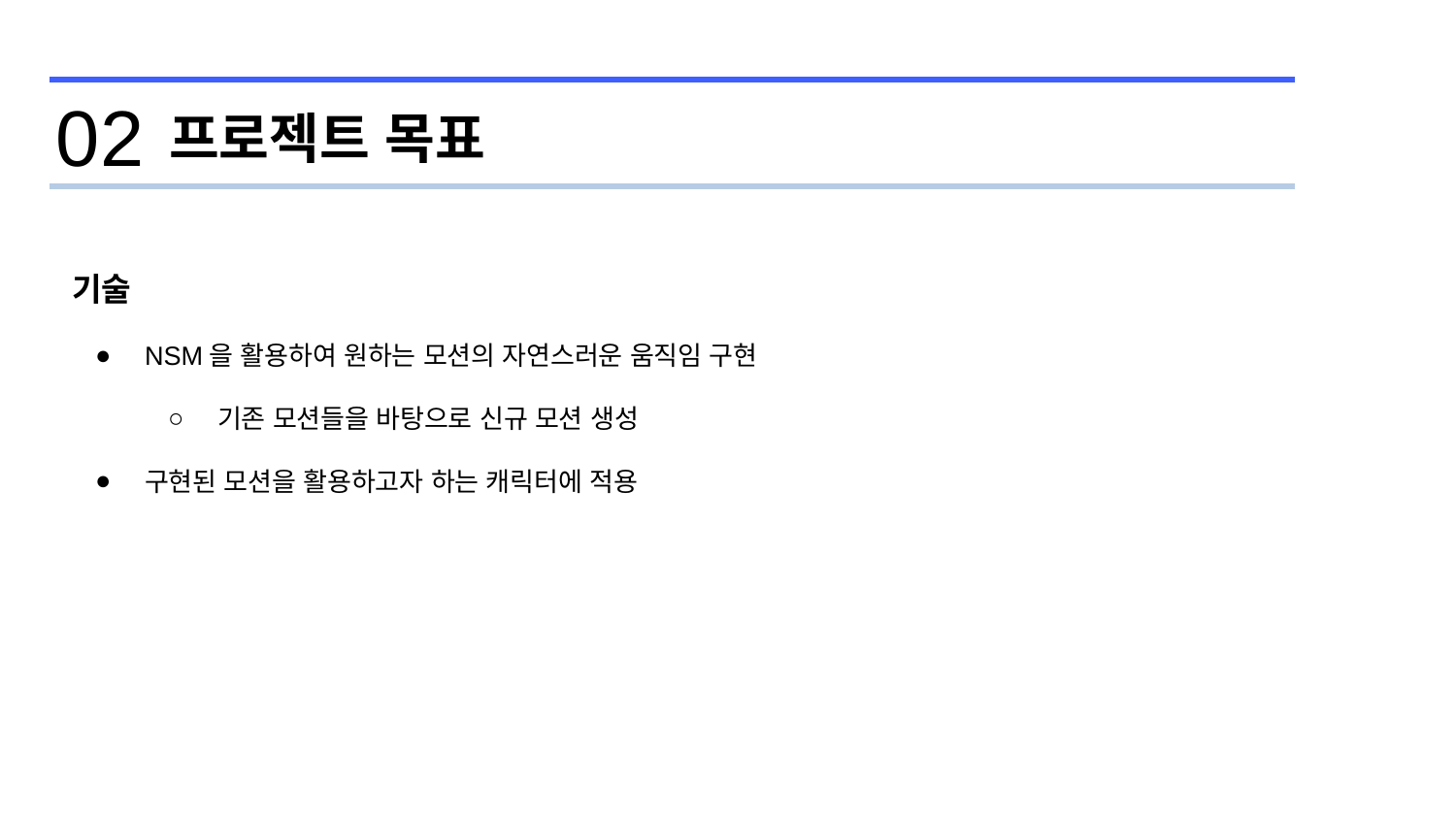

02
프로젝트 목표
기술
NSM을 활용하여 원하는 모션의 자연스러운 움직임 구현
기존 모션들을 바탕으로 신규 모션 생성
구현된 모션을 활용하고자 하는 캐릭터에 적용